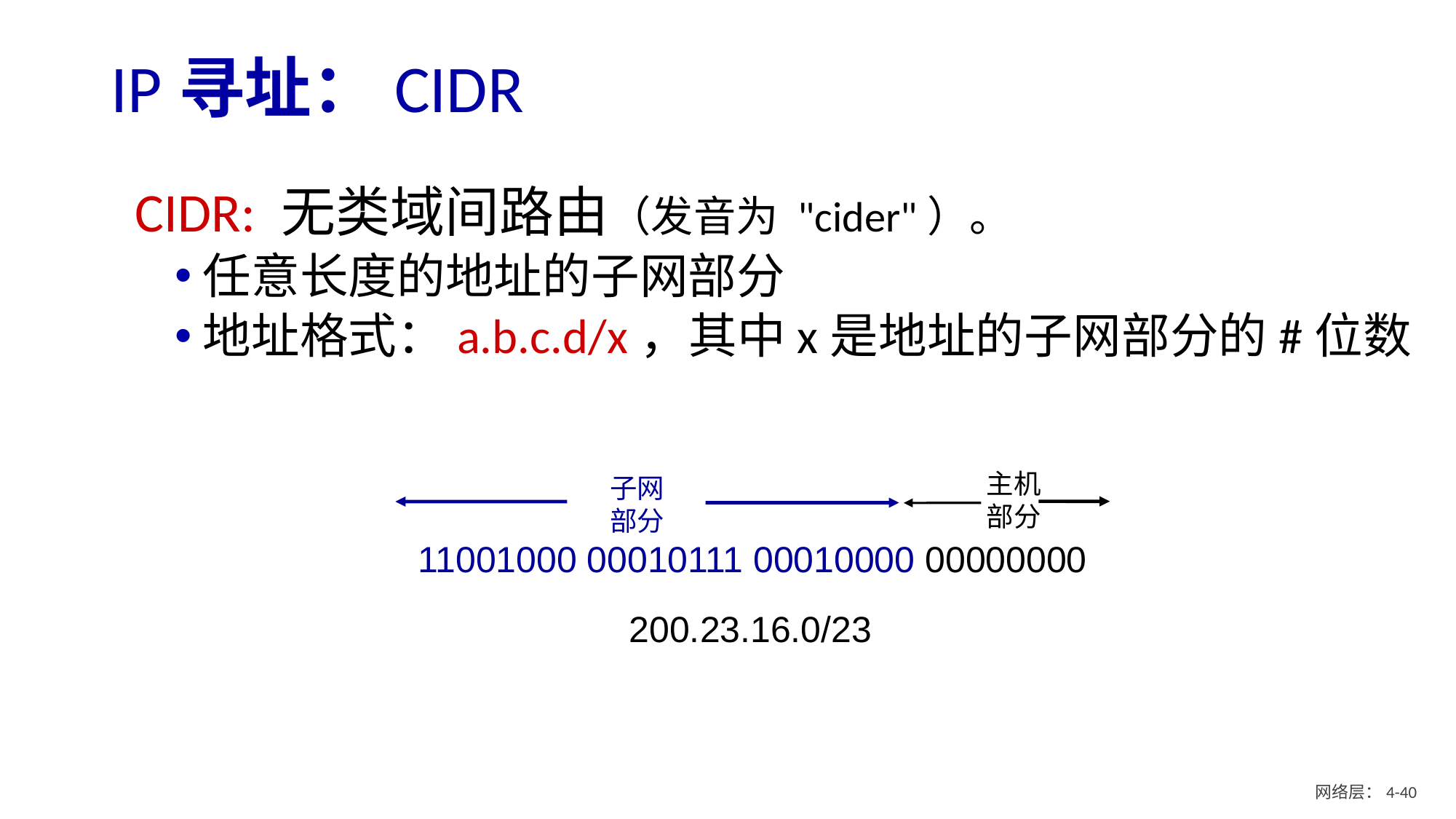

# IP寻址：CIDR
CIDR: 无类域间路由（发音为 "cider"）。
任意长度的地址的子网部分
地址格式：a.b.c.d/x，其中x是地址的子网部分的#位数

主机
部分
子网
部分

11001000 00010111 00010000 00000000
200.23.16.0/23
网络层：4-40